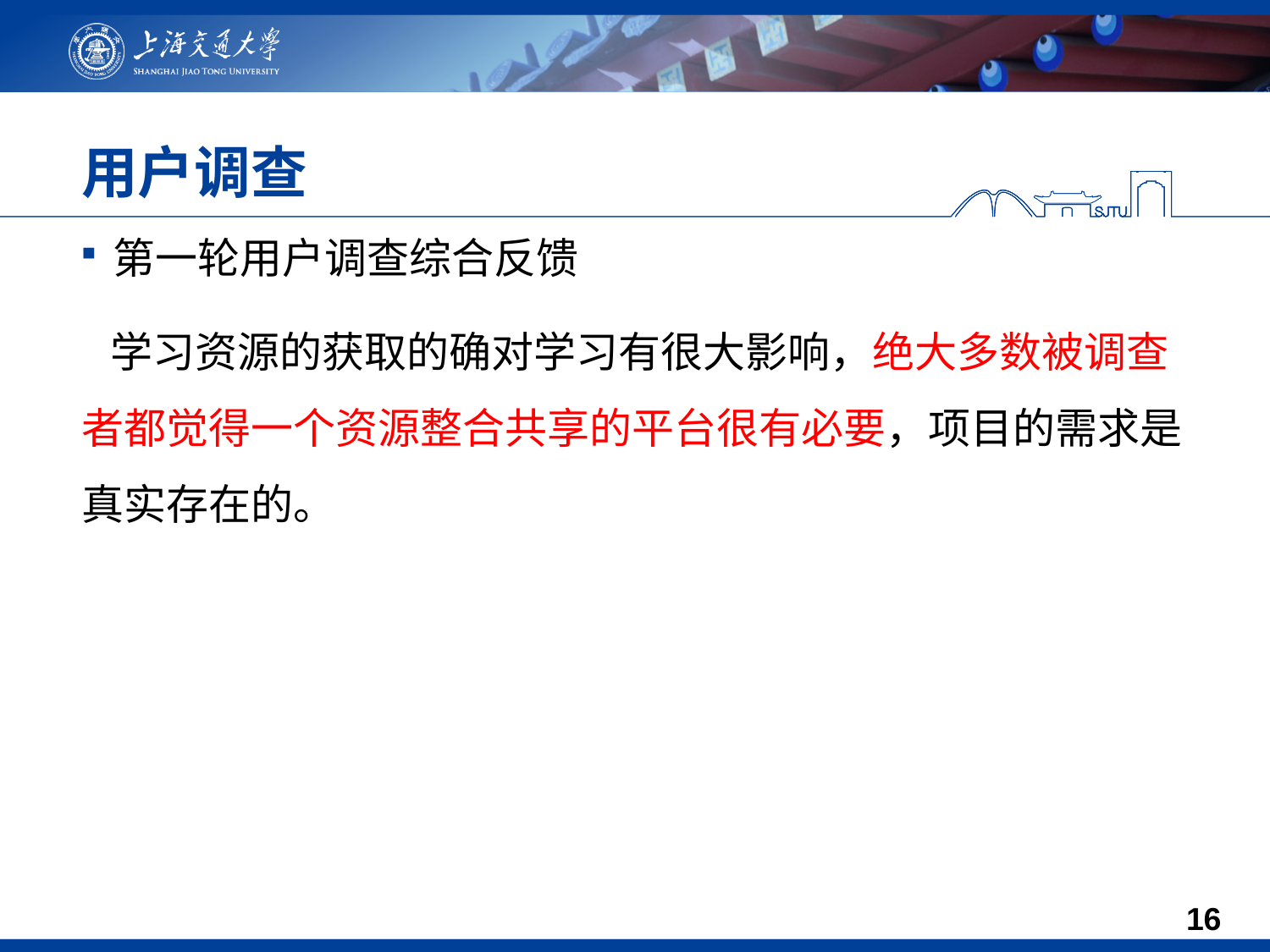

# 用户调查
第一轮用户调查综合反馈
  学习资源的获取的确对学习有很大影响，绝大多数被调查者都觉得一个资源整合共享的平台很有必要，项目的需求是真实存在的。
16